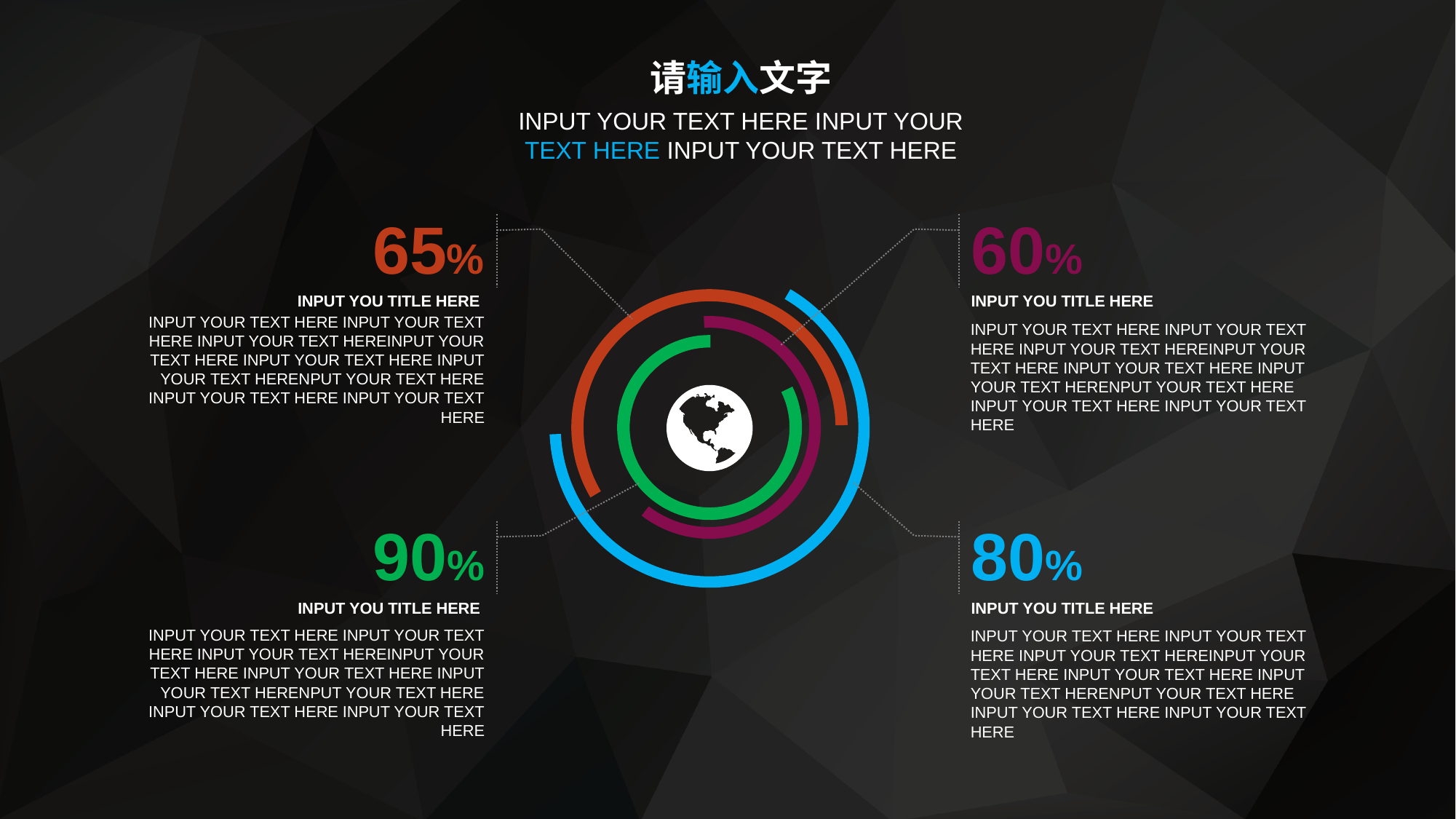

请输入文字
INPUT YOUR TEXT HERE INPUT YOUR TEXT HERE INPUT YOUR TEXT HERE
65%
INPUT YOU TITLE HERE
INPUT YOUR TEXT HERE INPUT YOUR TEXT HERE INPUT YOUR TEXT HEREINPUT YOUR TEXT HERE INPUT YOUR TEXT HERE INPUT YOUR TEXT HERENPUT YOUR TEXT HERE INPUT YOUR TEXT HERE INPUT YOUR TEXT HERE
60%
INPUT YOU TITLE HERE
INPUT YOUR TEXT HERE INPUT YOUR TEXT HERE INPUT YOUR TEXT HEREINPUT YOUR TEXT HERE INPUT YOUR TEXT HERE INPUT YOUR TEXT HERENPUT YOUR TEXT HERE INPUT YOUR TEXT HERE INPUT YOUR TEXT HERE

90%
INPUT YOU TITLE HERE
INPUT YOUR TEXT HERE INPUT YOUR TEXT HERE INPUT YOUR TEXT HEREINPUT YOUR TEXT HERE INPUT YOUR TEXT HERE INPUT YOUR TEXT HERENPUT YOUR TEXT HERE INPUT YOUR TEXT HERE INPUT YOUR TEXT HERE
80%
INPUT YOU TITLE HERE
INPUT YOUR TEXT HERE INPUT YOUR TEXT HERE INPUT YOUR TEXT HEREINPUT YOUR TEXT HERE INPUT YOUR TEXT HERE INPUT YOUR TEXT HERENPUT YOUR TEXT HERE INPUT YOUR TEXT HERE INPUT YOUR TEXT HERE